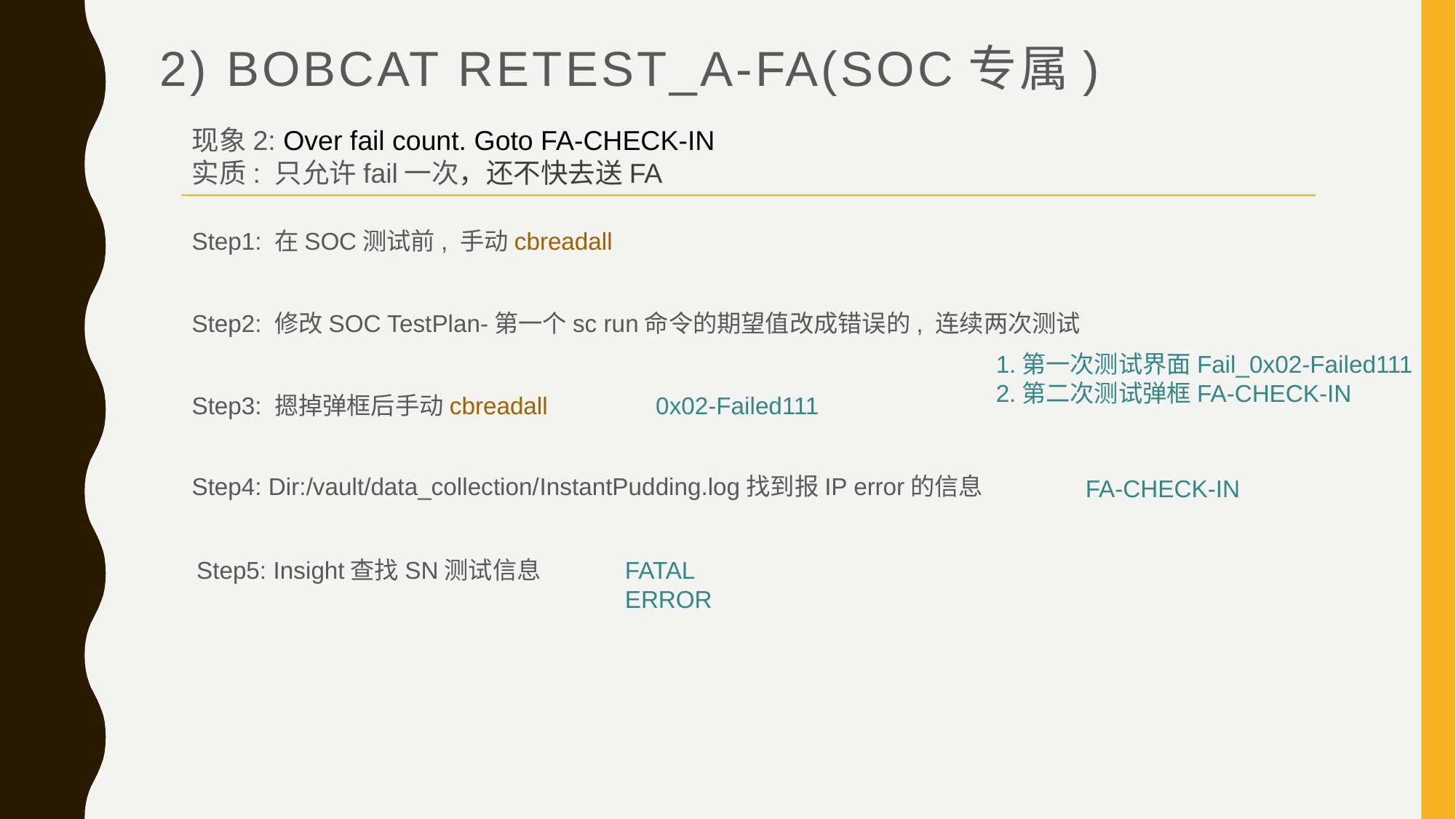

# 2) Bobcat Retest_A-FA(SOC专属)
现象2: Over fail count. Goto FA-CHECK-IN
实质: 只允许fail一次，还不快去送FA
Step1: 在SOC测试前, 手动cbreadall
Step2: 修改SOC TestPlan-第一个sc run命令的期望值改成错误的, 连续两次测试
1.第一次测试界面Fail_0x02-Failed111
2.第二次测试弹框FA-CHECK-IN
Step3: 摁掉弹框后手动cbreadall
0x02-Failed111
Step4: Dir:/vault/data_collection/InstantPudding.log找到报IP error的信息
FA-CHECK-IN
Step5: Insight查找SN测试信息
FATAL ERROR